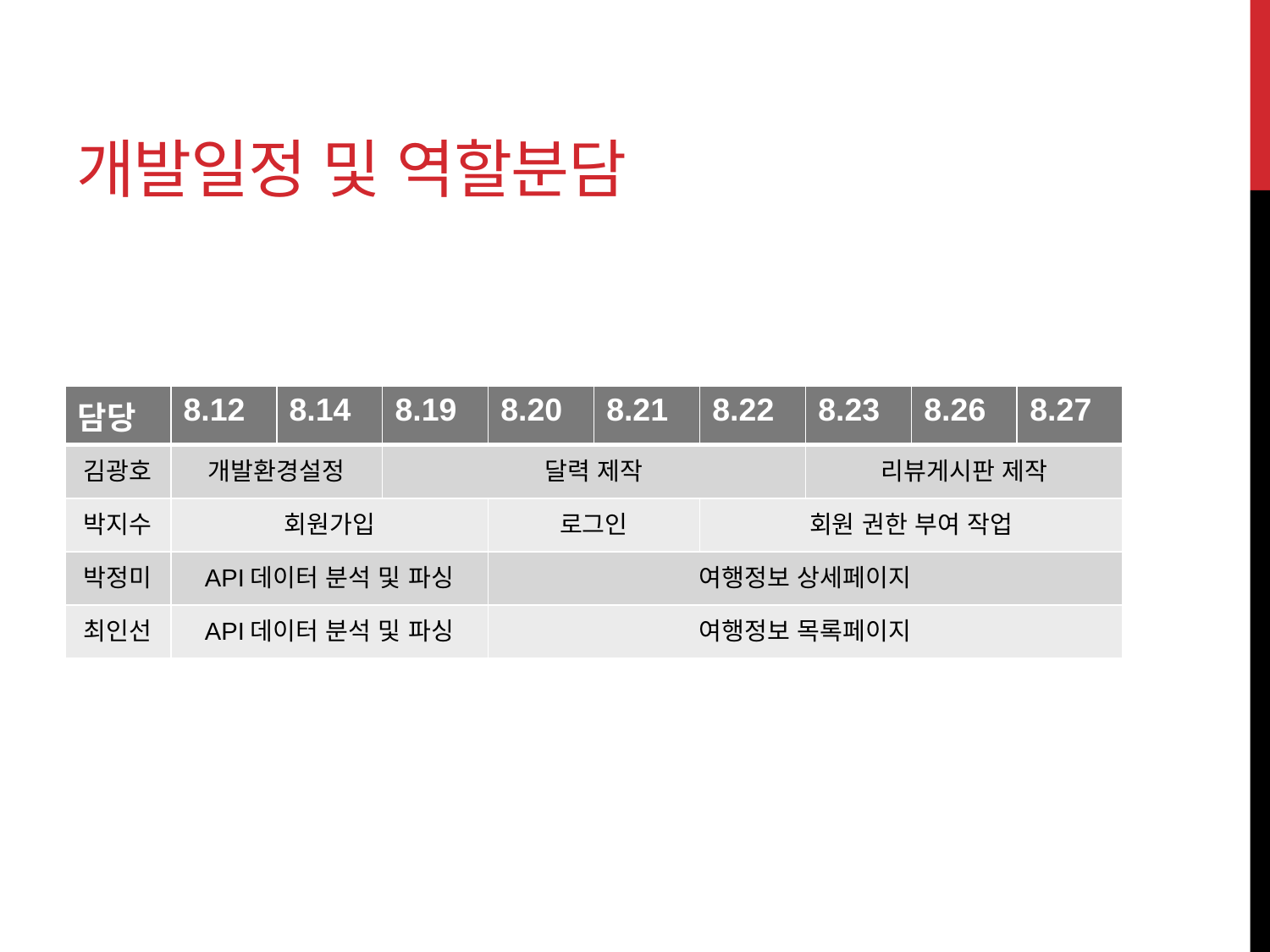

# 개발일정 및 역할분담
| 담당 | 8.12 | 8.14 | 8.19 | 8.20 | 8.21 | 8.22 | 8.23 | 8.26 | 8.27 |
| --- | --- | --- | --- | --- | --- | --- | --- | --- | --- |
| 김광호 | 개발환경설정 |  | 달력 제작 |  |  |  | 리뷰게시판 제작 |  |  |
| 박지수 | 회원가입 |  |  | 로그인 |  | 회원 권한 부여 작업 |  |  |  |
| 박정미 | API데이터 분석 및 파싱 |  |  | 여행정보 상세페이지 |  |  |  |  |  |
| 최인선 | API데이터 분석 및 파싱 |  |  | 여행정보 목록페이지 |  |  |  |  |  |